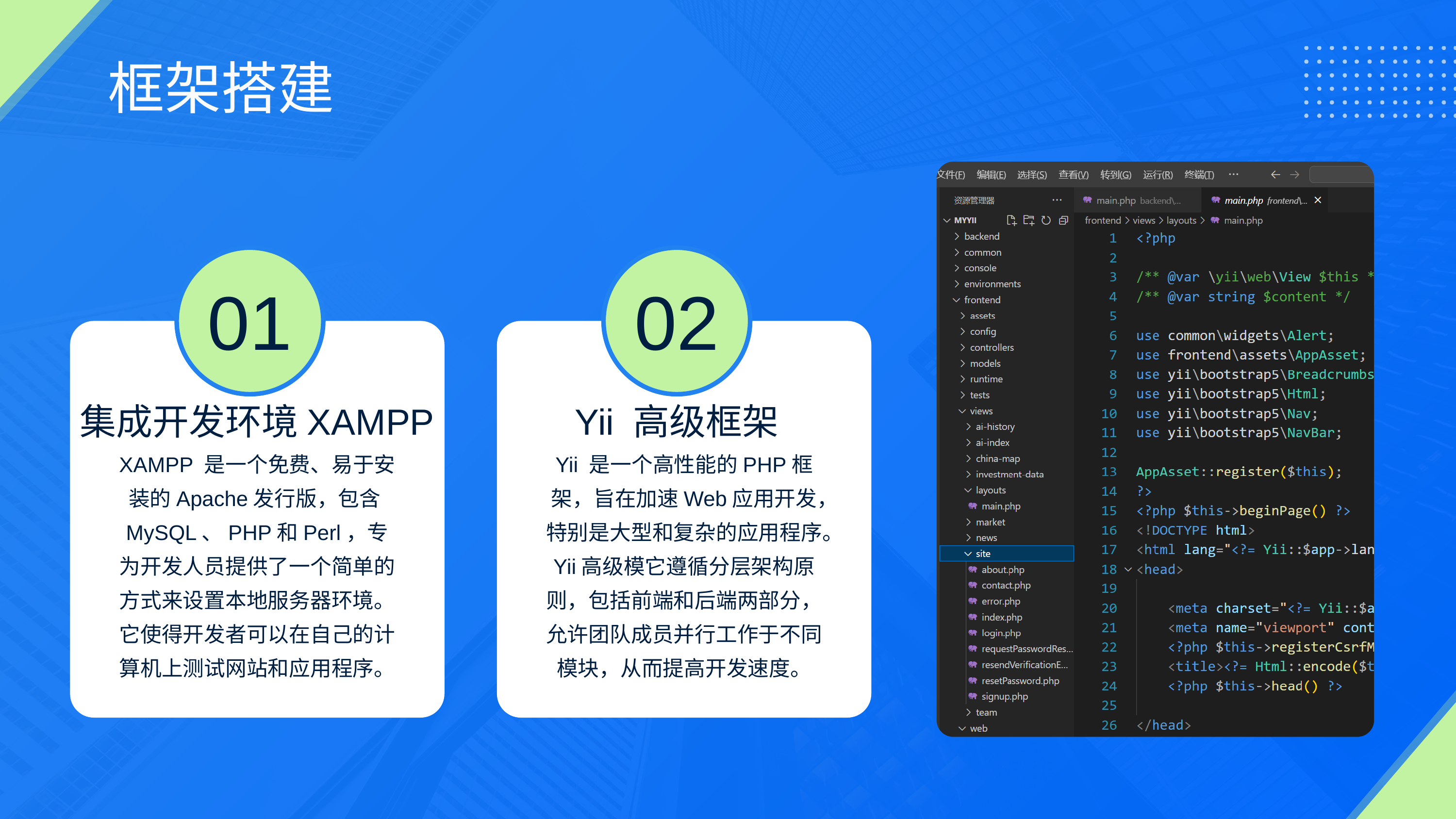

框架搭建

01
02

集成开发环境XAMPP
Yii 高级框架
XAMPP 是一个免费、易于安装的Apache发行版，包含MySQL、PHP和Perl，专为开发人员提供了一个简单的方式来设置本地服务器环境。它使得开发者可以在自己的计算机上测试网站和应用程序。
Yii 是一个高性能的PHP框架，旨在加速Web应用开发，特别是大型和复杂的应用程序。Yii高级模它遵循分层架构原则，包括前端和后端两部分，允许团队成员并行工作于不同模块，从而提高开发速度。